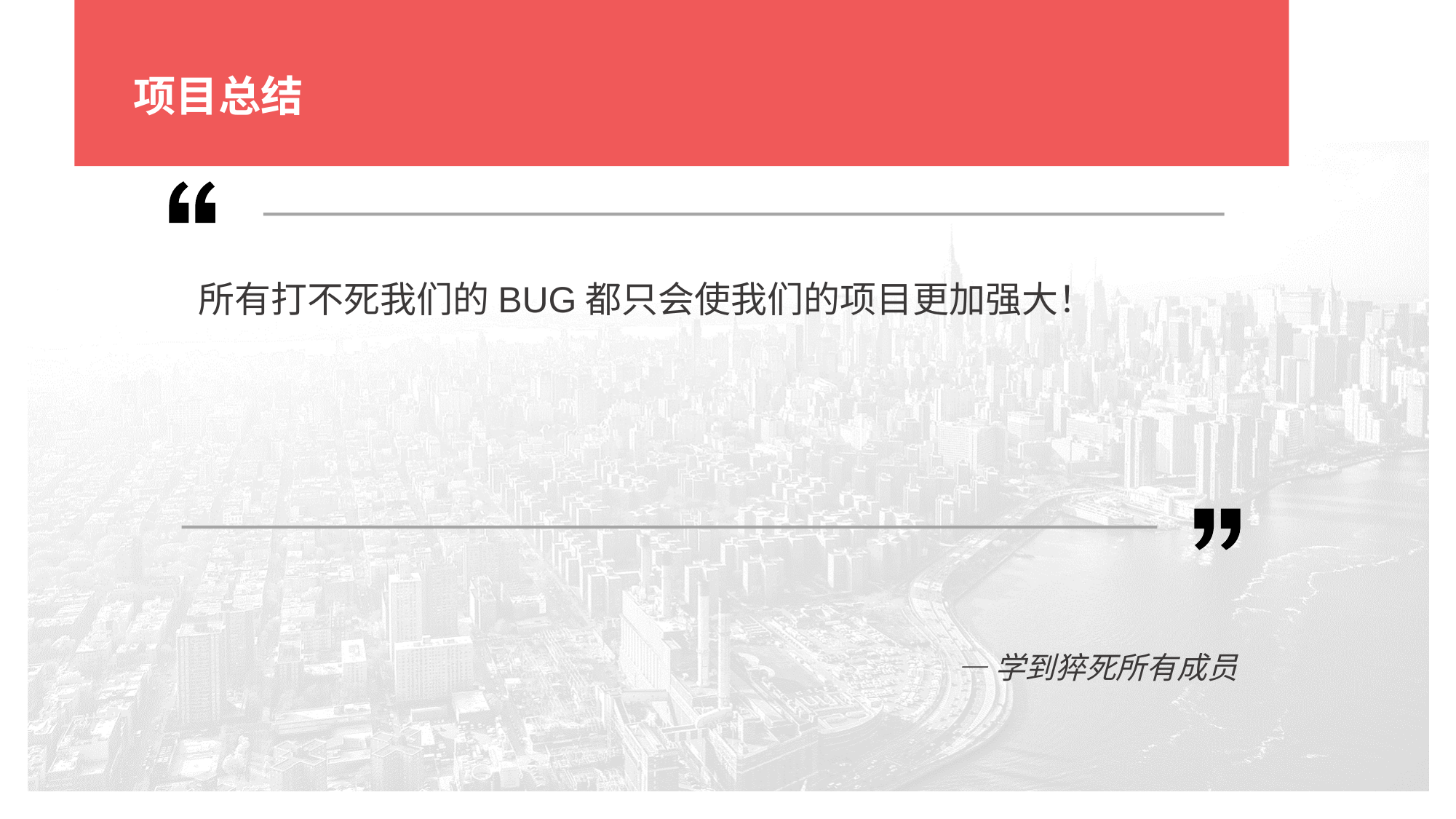

项目总结

  所有打不死我们的BUG都只会使我们的项目更加强大！

—学到猝死所有成员